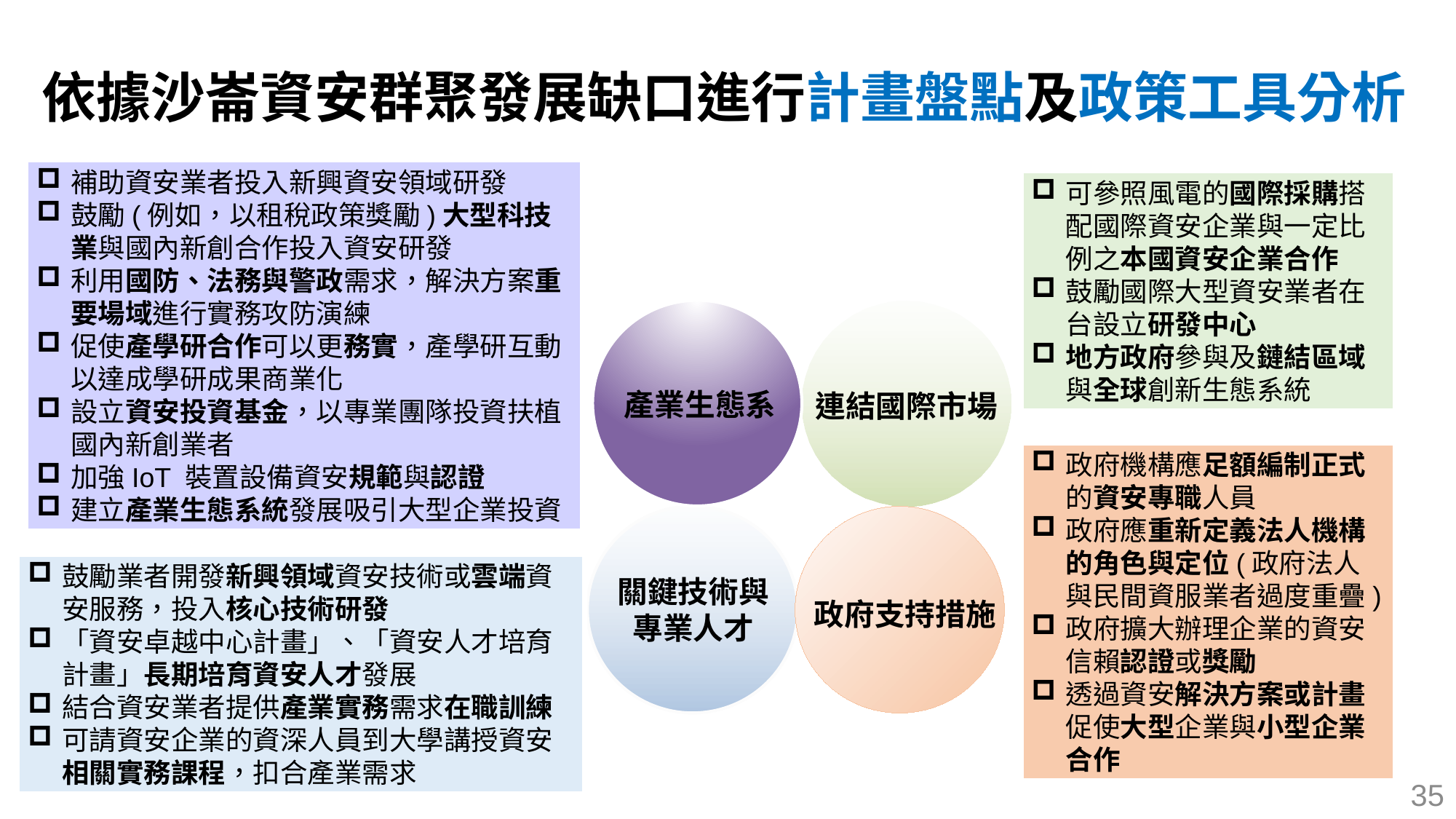

# 依據沙崙資安群聚發展缺口進行計畫盤點及政策工具分析
補助資安業者投入新興資安領域研發
鼓勵(例如，以租稅政策獎勵)大型科技業與國內新創合作投入資安研發
利用國防、法務與警政需求，解決方案重要場域進行實務攻防演練
促使產學研合作可以更務實，產學研互動以達成學研成果商業化
設立資安投資基金，以專業團隊投資扶植國內新創業者
加強IoT 裝置設備資安規範與認證
建立產業生態系統發展吸引大型企業投資
可參照風電的國際採購搭配國際資安企業與一定比例之本國資安企業合作
鼓勵國際大型資安業者在台設立研發中心
地方政府參與及鏈結區域與全球創新生態系統

產業生態系
連結國際市場

關鍵技術與專業人才
政府支持措施
政府機構應足額編制正式的資安專職人員
政府應重新定義法人機構的角色與定位(政府法人與民間資服業者過度重疊)
政府擴大辦理企業的資安信賴認證或獎勵
透過資安解決方案或計畫促使大型企業與小型企業合作
鼓勵業者開發新興領域資安技術或雲端資安服務，投入核心技術研發
「資安卓越中心計畫」、「資安人才培育計畫」長期培育資安人才發展
結合資安業者提供產業實務需求在職訓練
可請資安企業的資深人員到大學講授資安相關實務課程，扣合產業需求
35